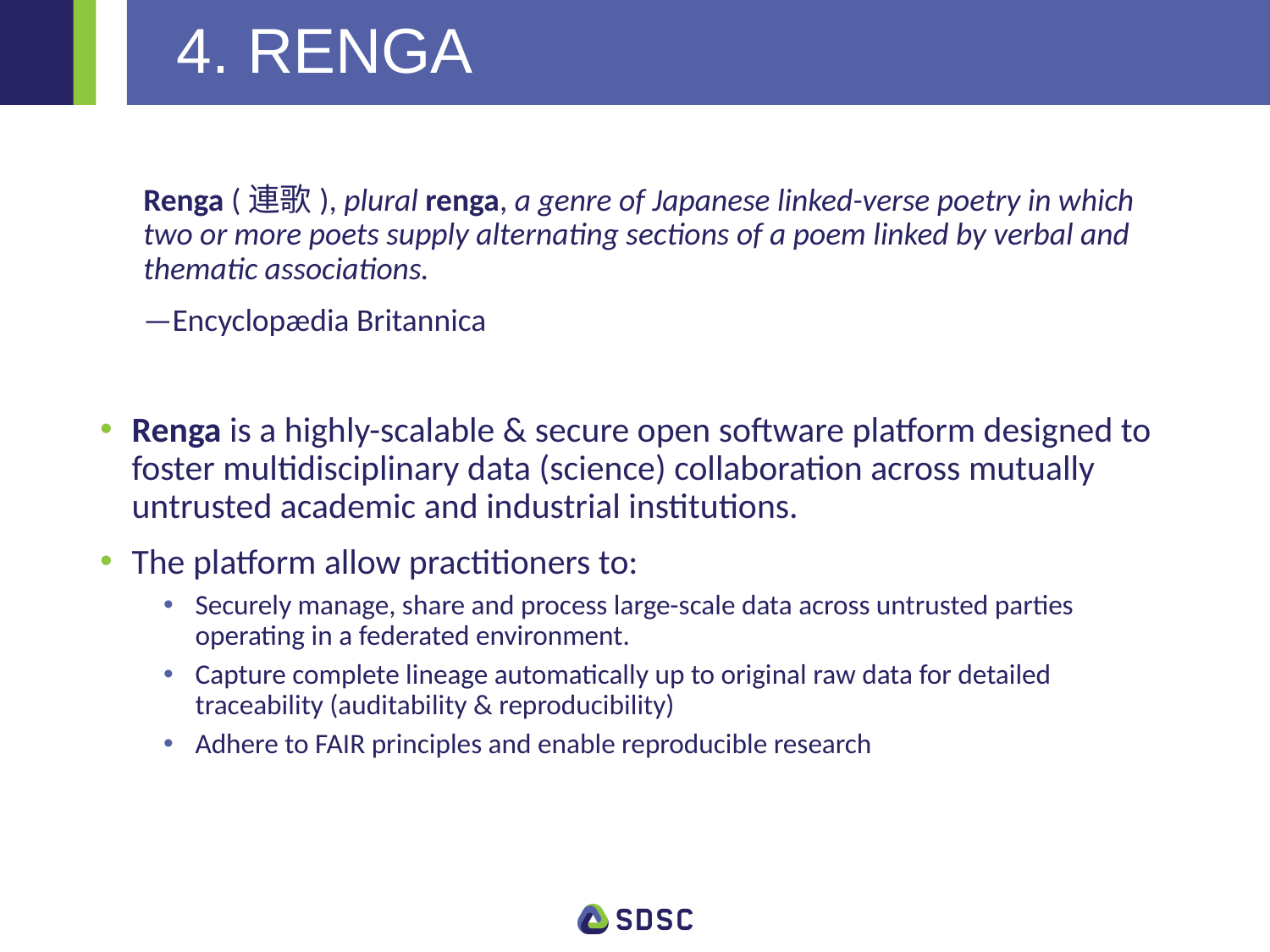

# 4. RENGA
Renga (連歌), plural renga, a genre of Japanese linked-verse poetry in which two or more poets supply alternating sections of a poem linked by verbal and thematic associations.
—Encyclopædia Britannica

Renga is a highly-scalable & secure open software platform designed to foster multidisciplinary data (science) collaboration across mutually untrusted academic and industrial institutions.
The platform allow practitioners to:
Securely manage, share and process large-scale data across untrusted parties operating in a federated environment.
Capture complete lineage automatically up to original raw data for detailed traceability (auditability & reproducibility)
Adhere to FAIR principles and enable reproducible research